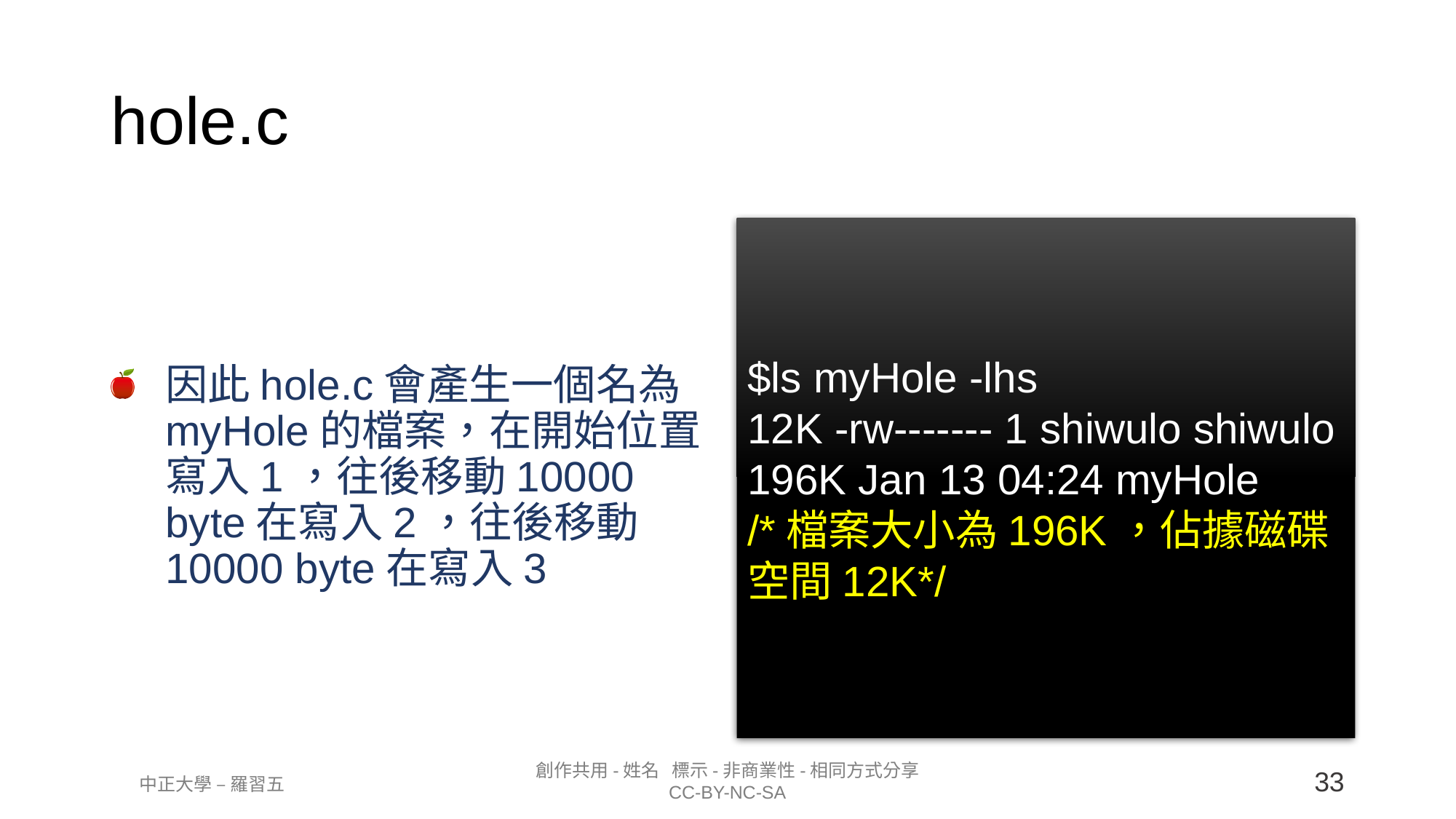

# hole.c
因此hole.c會產生一個名為myHole的檔案，在開始位置寫入1，往後移動10000 byte在寫入2，往後移動10000 byte在寫入3
$ls myHole -lhs
12K -rw------- 1 shiwulo shiwulo 196K Jan 13 04:24 myHole
/*檔案大小為196K，佔據磁碟空間12K*/